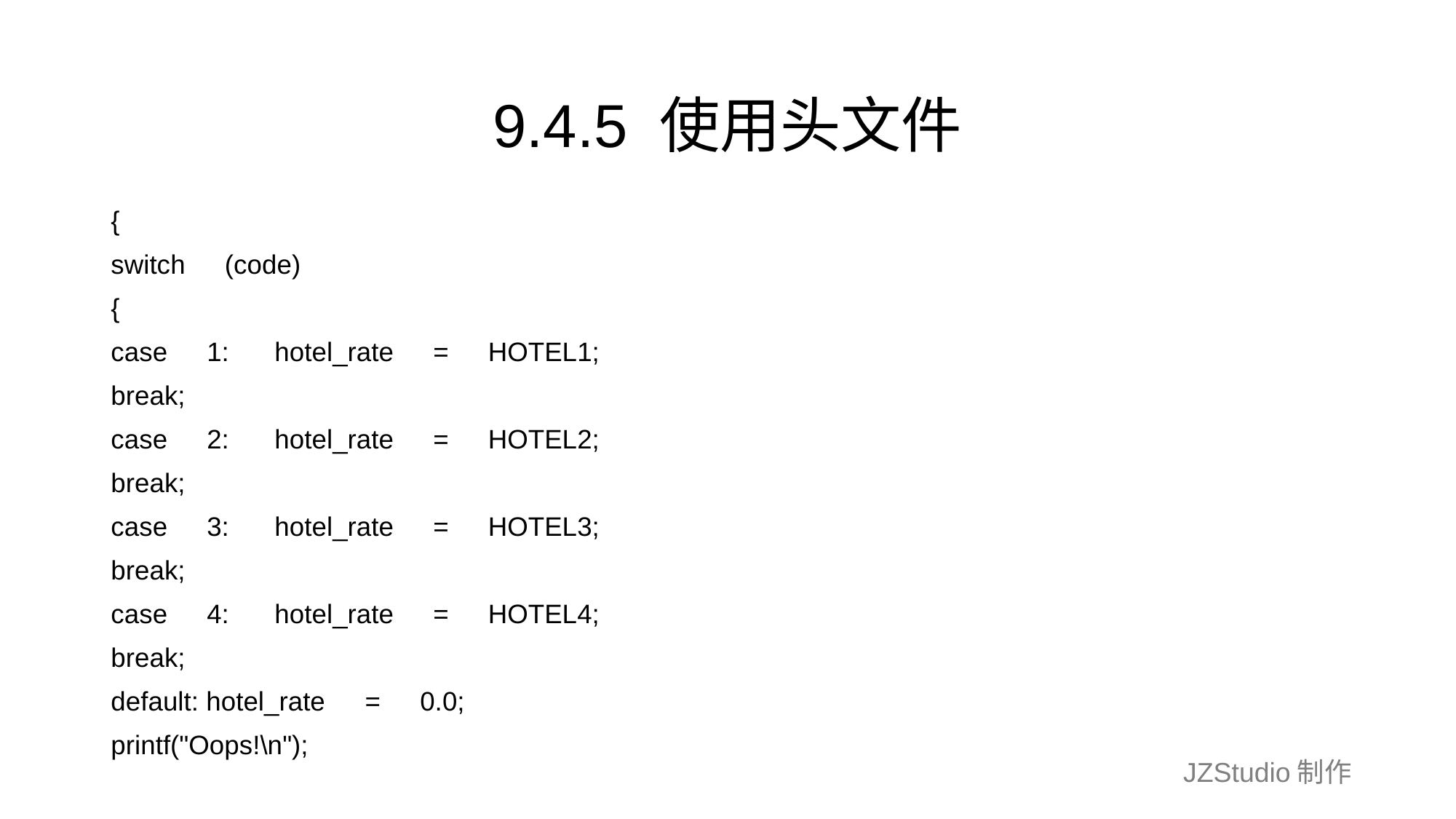

# 9.4.5 使用头文件
{
switch　(code)
{
case　1:　 hotel_rate　=　HOTEL1;
break;
case　2:　 hotel_rate　=　HOTEL2;
break;
case　3:　 hotel_rate　=　HOTEL3;
break;
case　4:　 hotel_rate　=　HOTEL4;
break;
default: hotel_rate　=　0.0;
printf("Oops!\n");